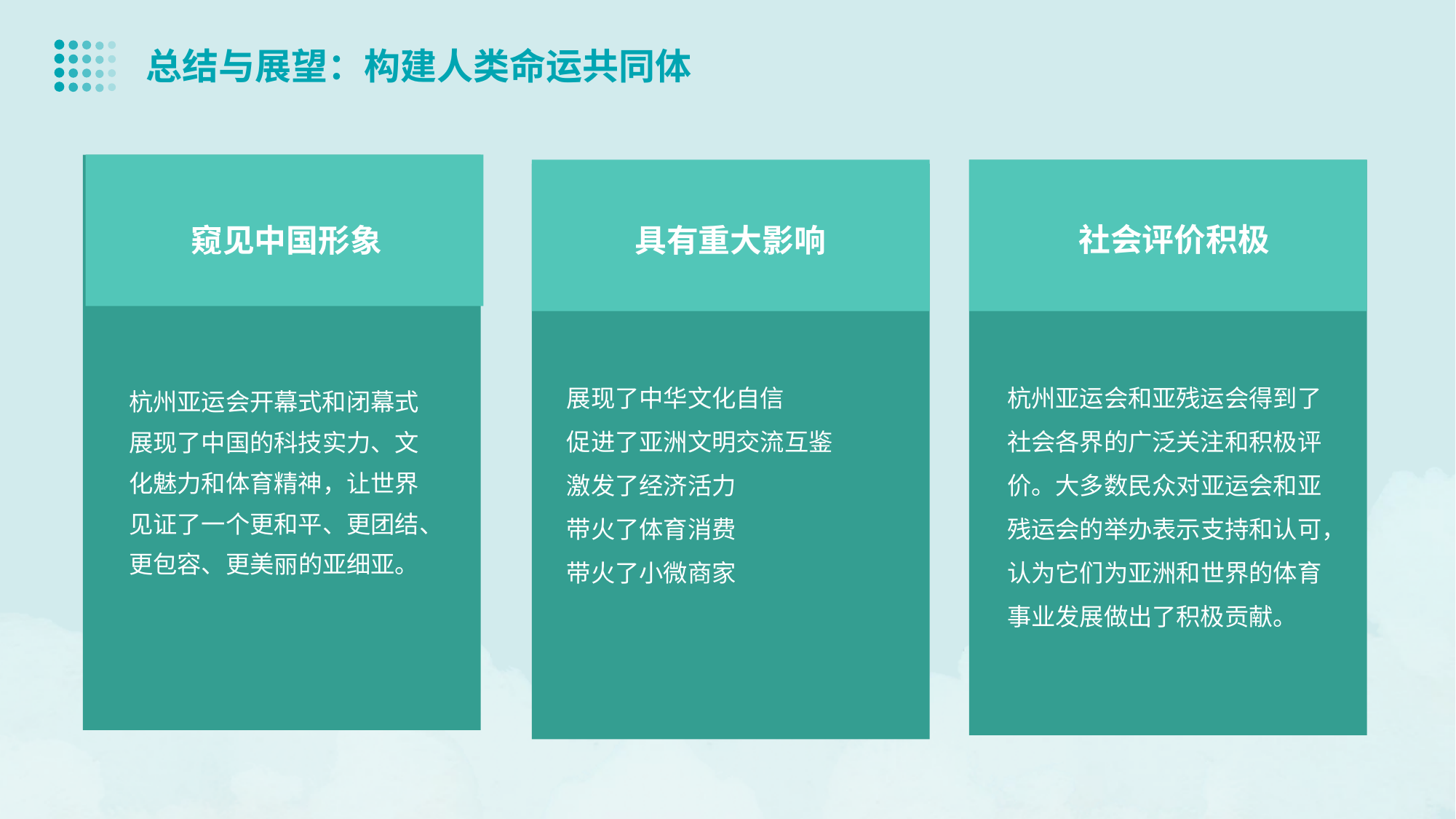

总结与展望：构建人类命运共同体

社会评价积极
具有重大影响
窥见中国形象
展现了中华文化自信
促进了亚洲文明交流互鉴
激发了经济活力
带火了体育消费
带火了小微商家
杭州亚运会和亚残运会得到了社会各界的广泛关注和积极评价。大多数民众对亚运会和亚残运会的举办表示支持和认可，认为它们为亚洲和世界的体育事业发展做出了积极贡献。
杭州亚运会开幕式和闭幕式展现了中国的科技实力、文化魅力和体育精神，让世界见证了一个更和平、更团结、更包容、更美丽的亚细亚。